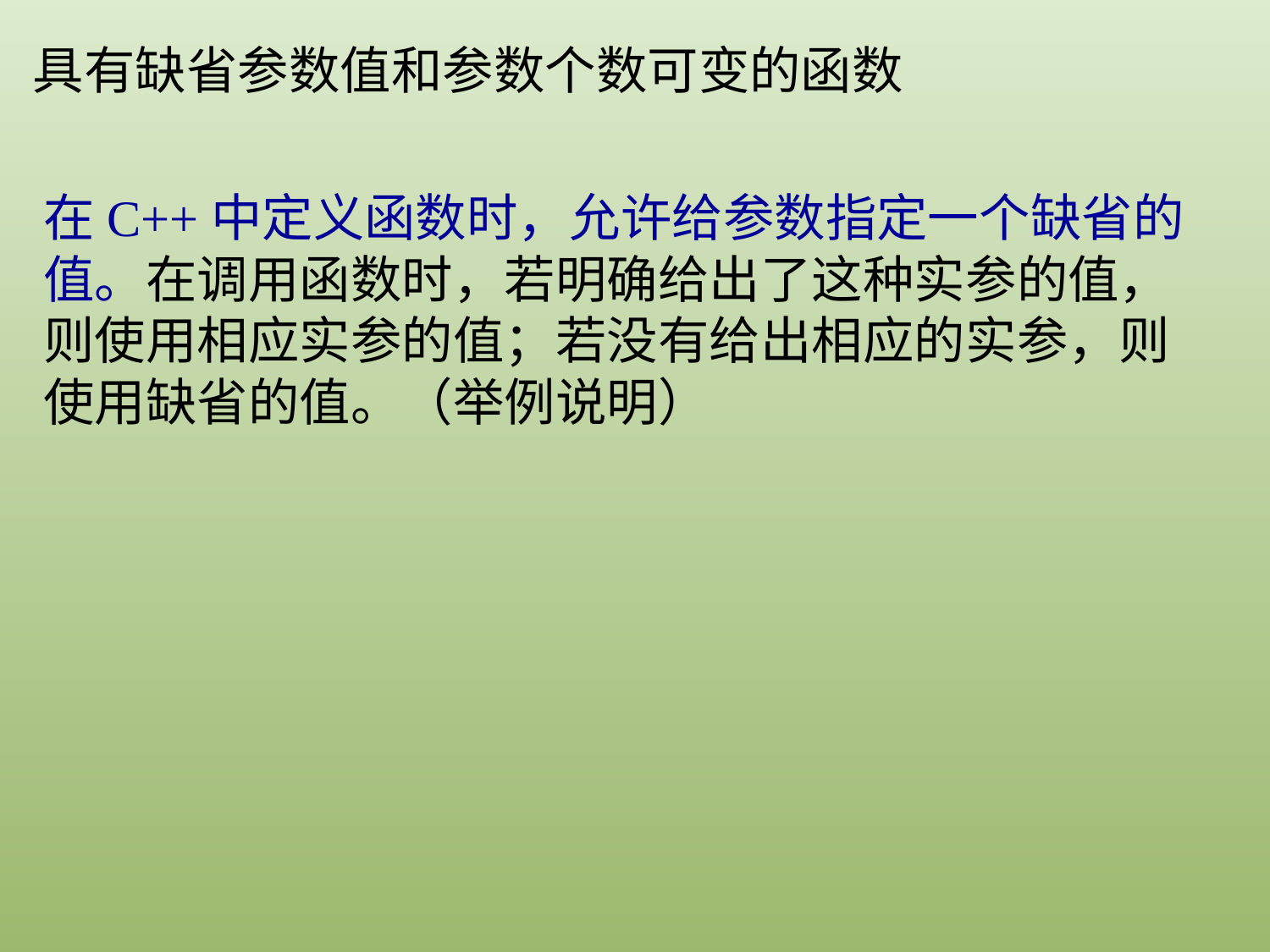

具有缺省参数值和参数个数可变的函数
在C++中定义函数时，允许给参数指定一个缺省的值。在调用函数时，若明确给出了这种实参的值，则使用相应实参的值；若没有给出相应的实参，则使用缺省的值。（举例说明）
245